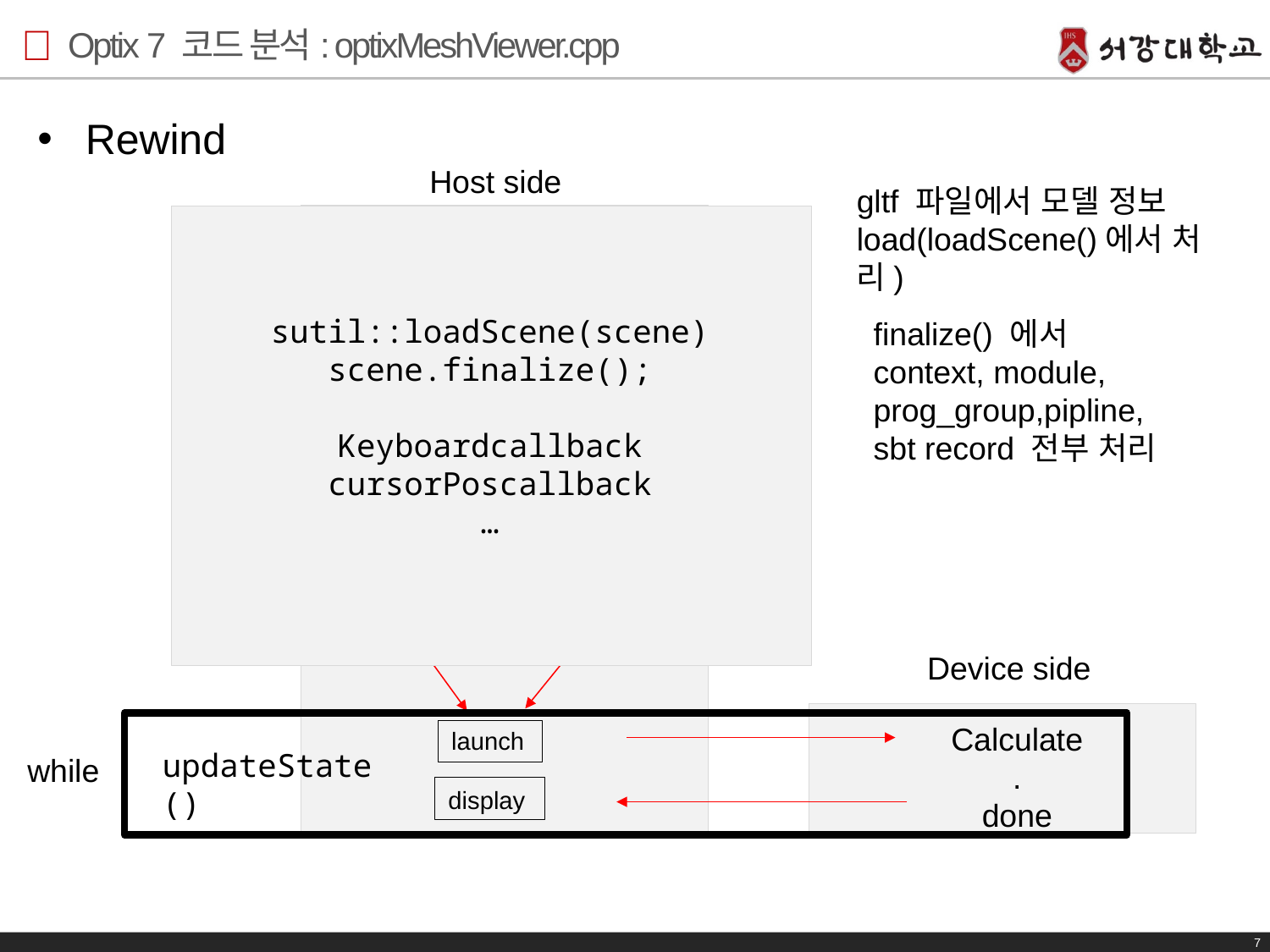

# Optix 7 코드 분석: optixMeshViewer.cpp
Rewind

Host side

Device side

Calculate
.
done
launch
display

context

gas

module

program group

pipeline
SBT record

gltf 파일에서 모델 정보 load(loadScene()에서 처리)

sutil::loadScene(scene)
scene.finalize();

Keyboardcallback
cursorPoscallback
…
finalize() 에서 context, module, prog_group,pipline, sbt record 전부 처리

updateState()
while
7